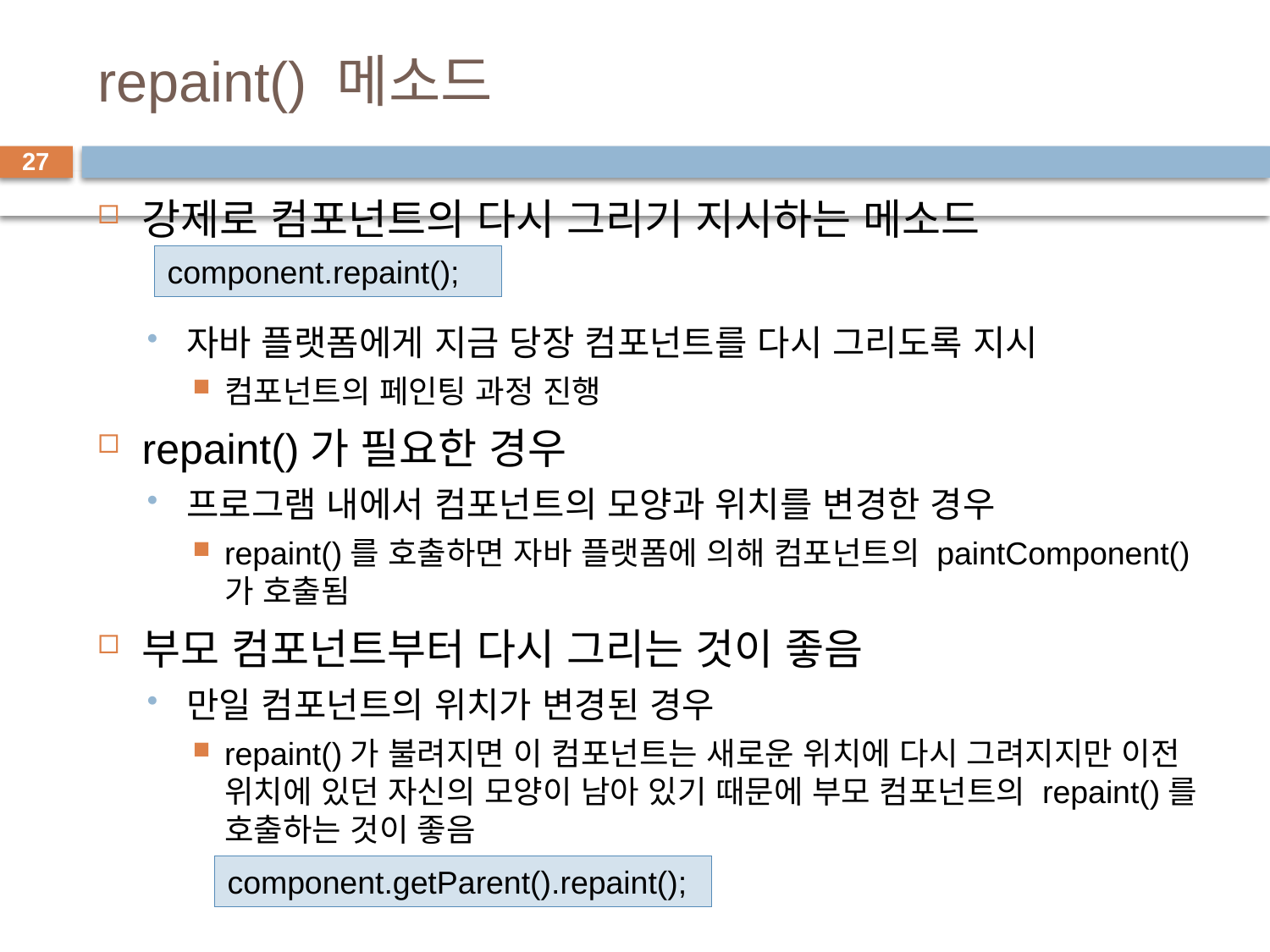

# repaint() 메소드
27
강제로 컴포넌트의 다시 그리기 지시하는 메소드

자바 플랫폼에게 지금 당장 컴포넌트를 다시 그리도록 지시
컴포넌트의 페인팅 과정 진행
repaint()가 필요한 경우
프로그램 내에서 컴포넌트의 모양과 위치를 변경한 경우
repaint()를 호출하면 자바 플랫폼에 의해 컴포넌트의 paintComponent()가 호출됨
부모 컴포넌트부터 다시 그리는 것이 좋음
만일 컴포넌트의 위치가 변경된 경우
repaint()가 불려지면 이 컴포넌트는 새로운 위치에 다시 그려지지만 이전 위치에 있던 자신의 모양이 남아 있기 때문에 부모 컴포넌트의 repaint()를 호출하는 것이 좋음
component.repaint();
component.getParent().repaint();